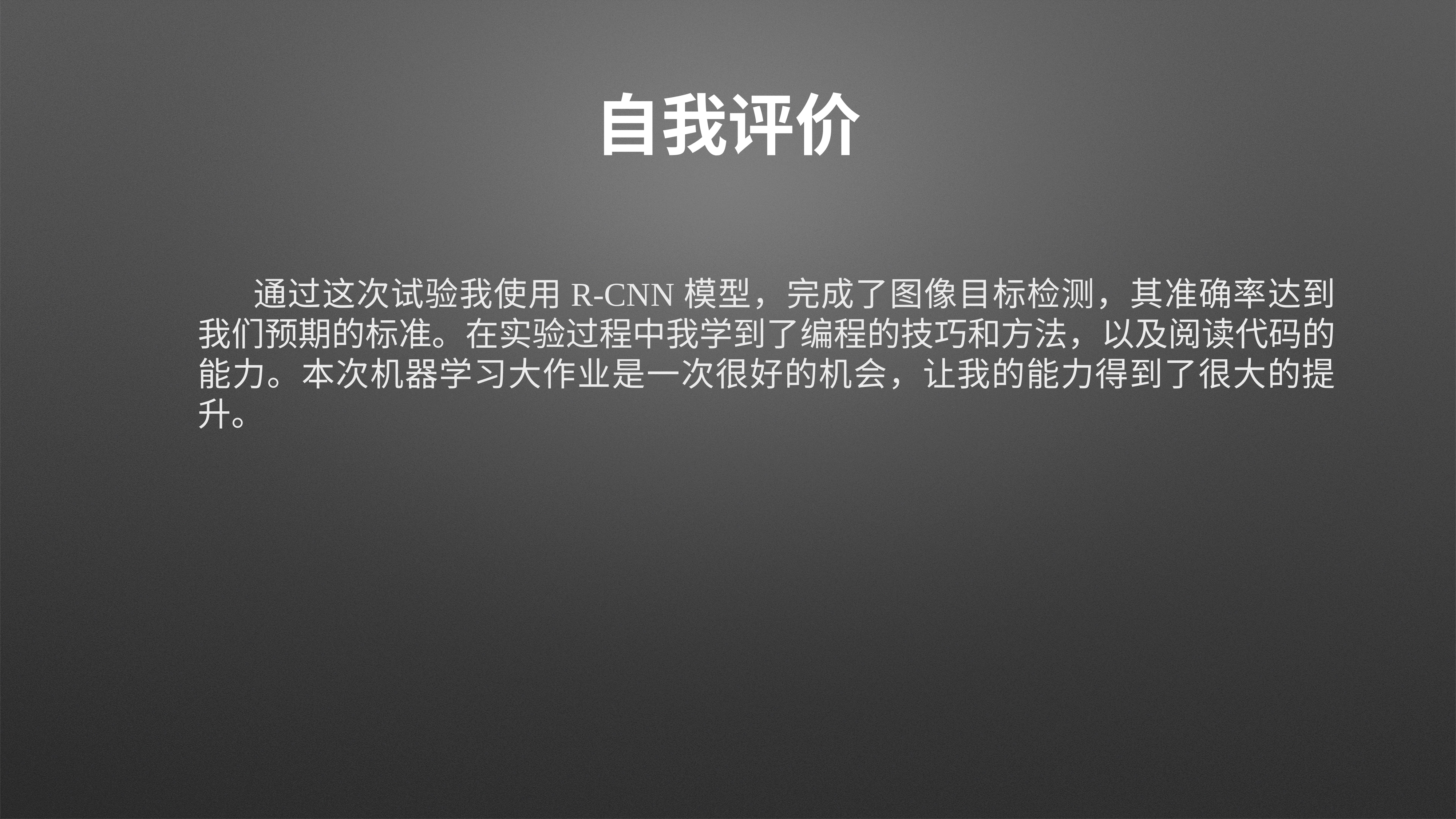

# 自我评价
	通过这次试验我使用R-CNN模型，完成了图像目标检测，其准确率达到我们预期的标准。在实验过程中我学到了编程的技巧和方法，以及阅读代码的能力。本次机器学习大作业是一次很好的机会，让我的能力得到了很大的提升。